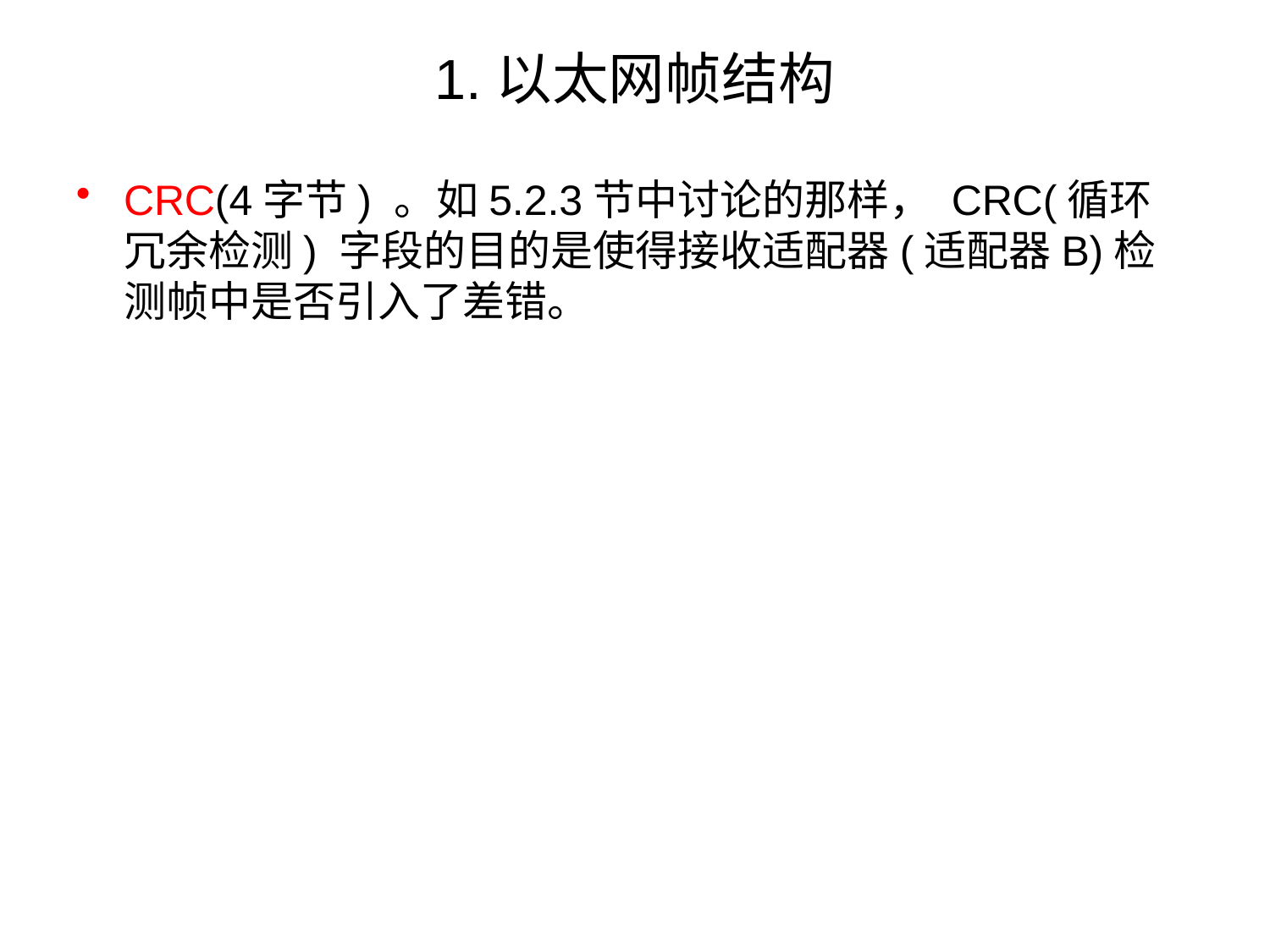

# 1.以太网帧结构
CRC(4字节) 。如5.2.3节中讨论的那样， CRC(循环冗余检测) 字段的目的是使得接收适配器(适配器B)检测帧中是否引入了差错。